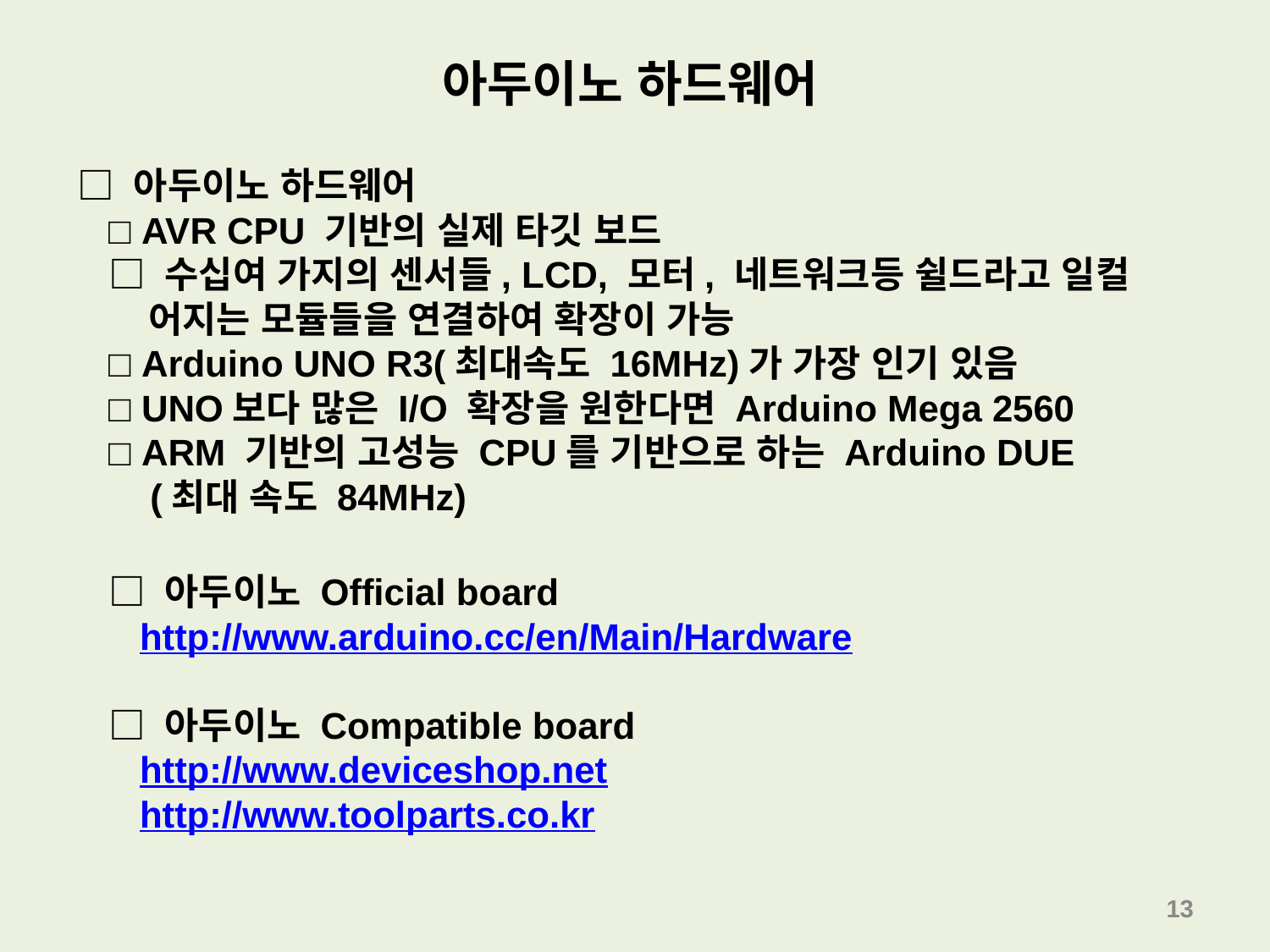

아두이노 하드웨어
□ 아두이노 하드웨어
   □ AVR CPU 기반의 실제 타깃 보드
   □ 수십여 가지의 센서들, LCD, 모터, 네트워크등 쉴드라고 일컬
      어지는 모듈들을 연결하여 확장이 가능
   □ Arduino UNO R3(최대속도 16MHz)가 가장 인기 있음
   □ UNO보다 많은 I/O 확장을 원한다면 Arduino Mega 2560
   □ ARM 기반의 고성능 CPU를 기반으로 하는 Arduino DUE
       (최대 속도 84MHz)

   □ 아두이노 Official board
      http://www.arduino.cc/en/Main/Hardware

   □ 아두이노 Compatible board
      http://www.deviceshop.net
      http://www.toolparts.co.kr

13